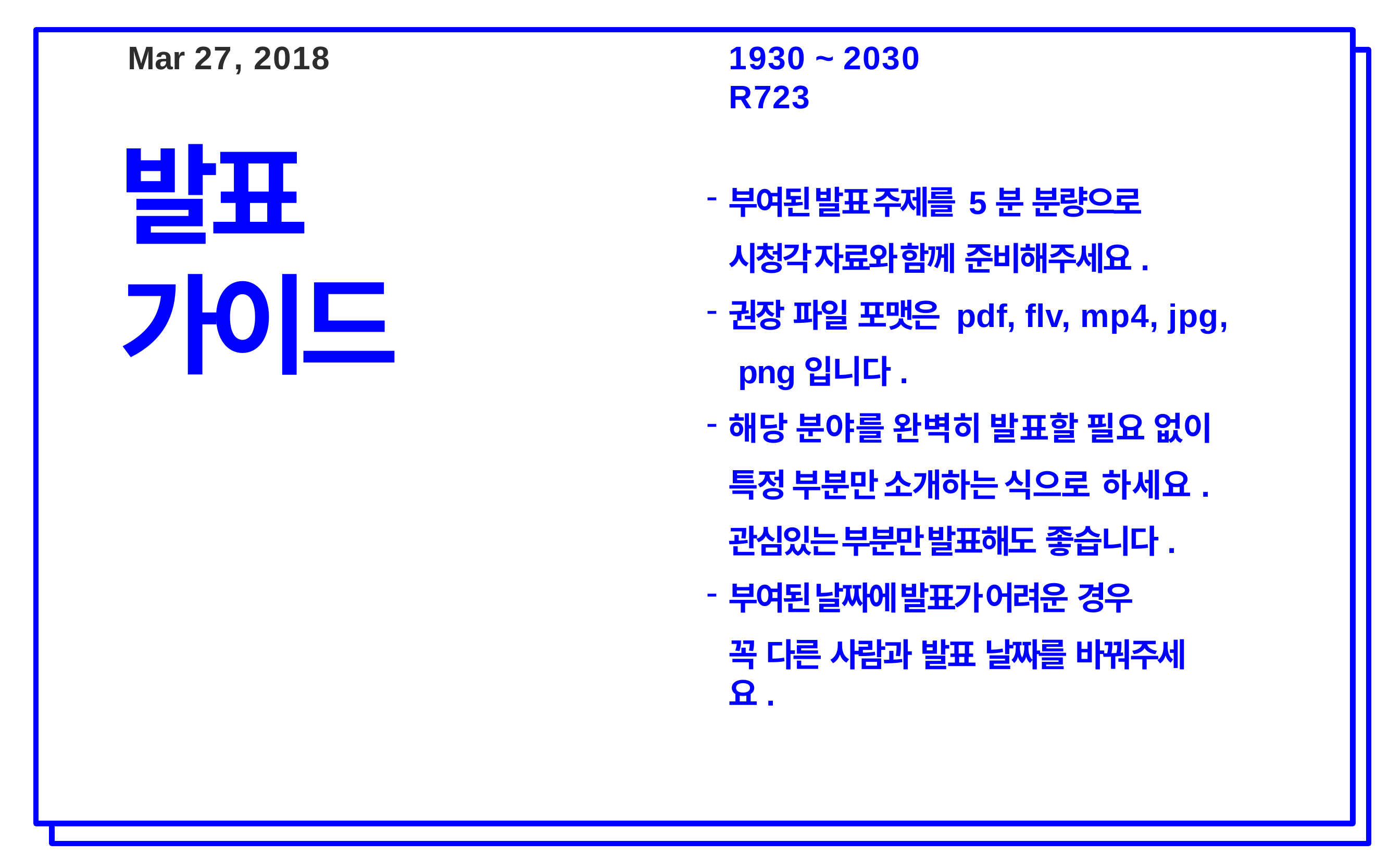

# Mar 27, 2018
1930 ~ 2030	R723

부여된 발표 주제를 5분 분량으로  시청각 자료와 함께 준비해주세요.
권장 파일 포맷은 pdf, flv, mp4, jpg,  png입니다.
해당 분야를 완벽히 발표할 필요 없이  특정 부분만 소개하는 식으로 하세요.  관심있는 부분만 발표해도 좋습니다.
부여된 날짜에 발표가 어려운 경우
꼭 다른 사람과 발표 날짜를 바꿔주세요.
발표  가이드